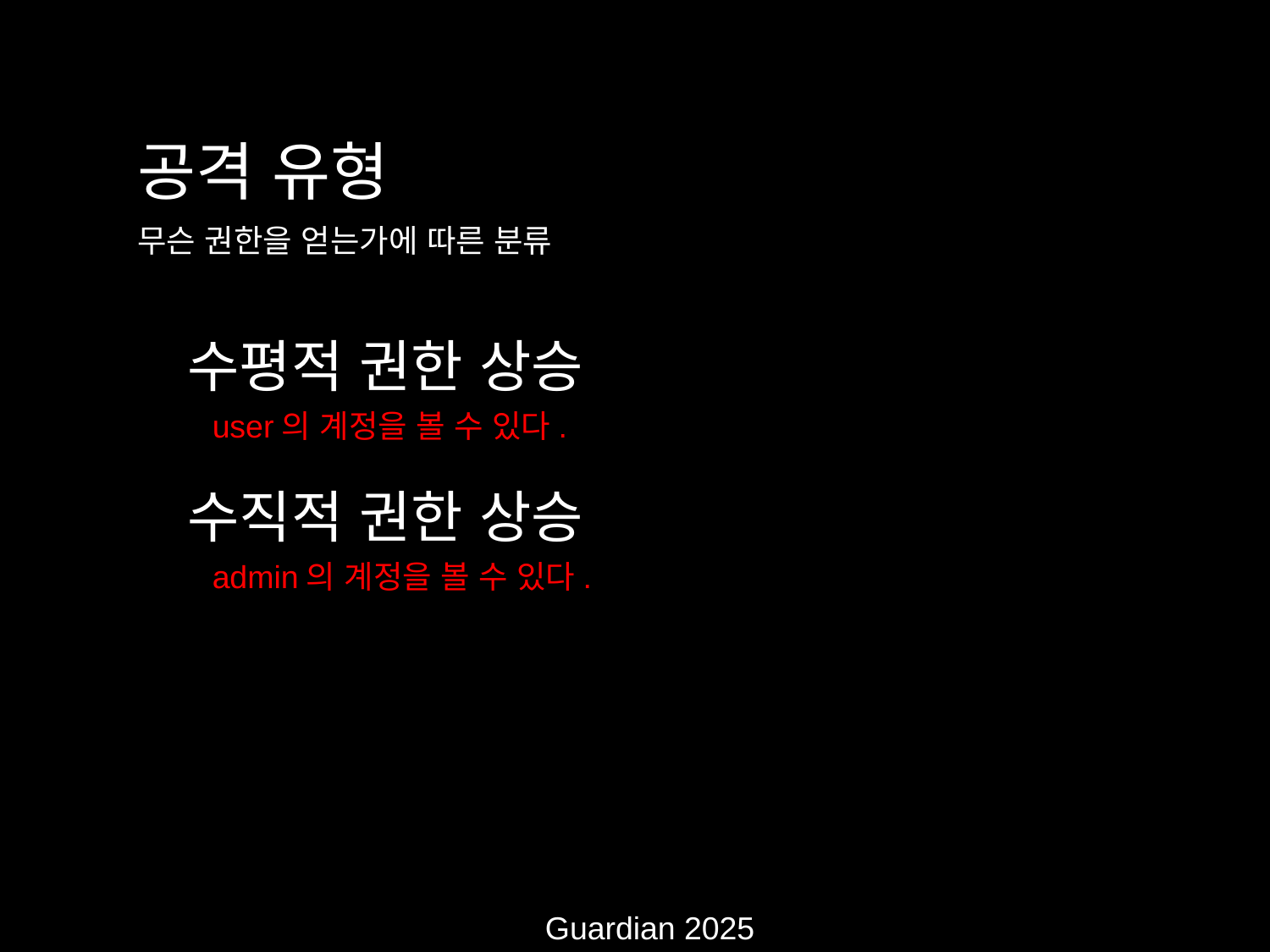

공격 유형
무슨 권한을 얻는가에 따른 분류
수평적 권한 상승
user의 계정을 볼 수 있다.
수직적 권한 상승
admin의 계정을 볼 수 있다.